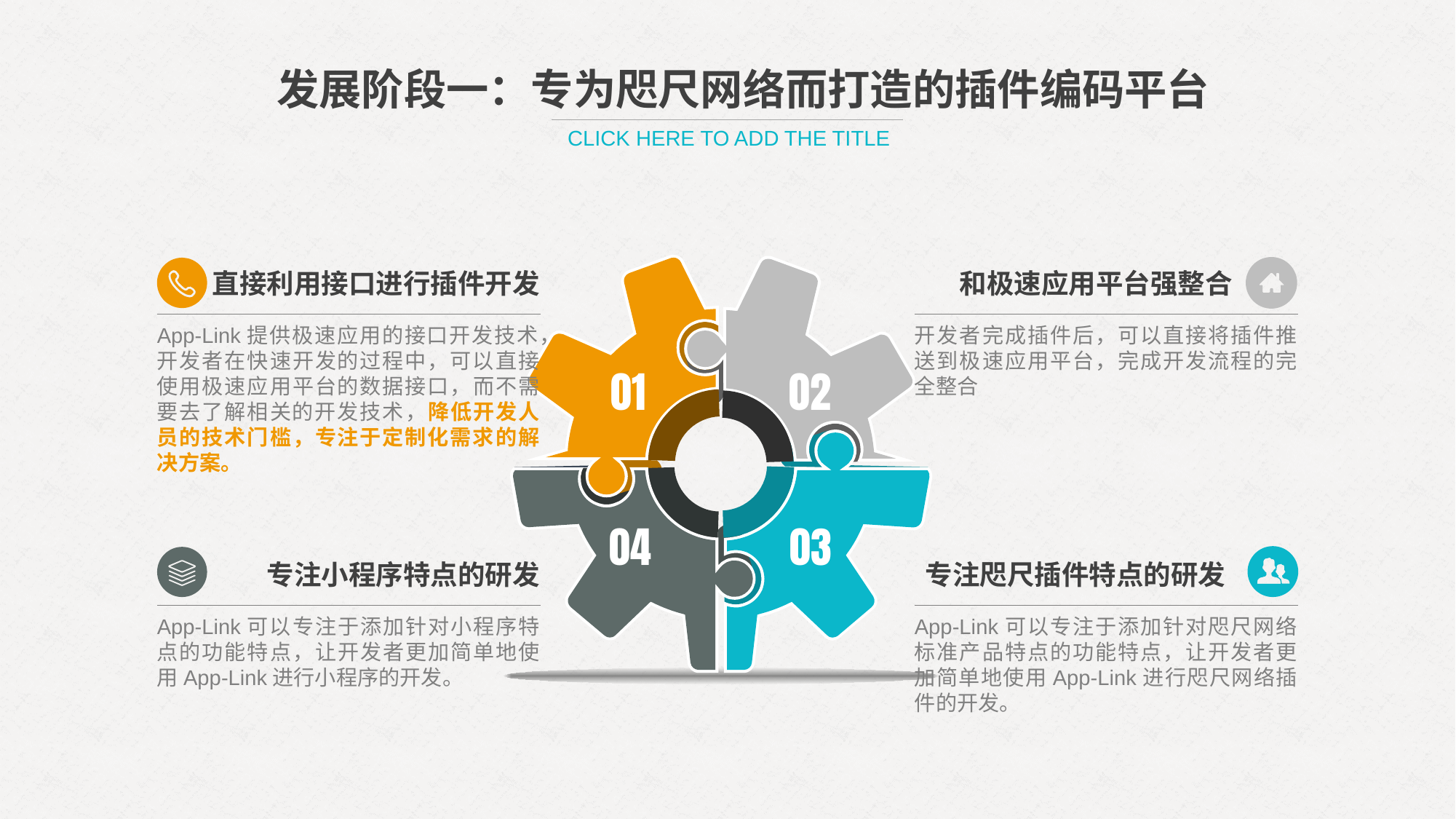

发展阶段一：专为咫尺网络而打造的插件编码平台
CLICK HERE TO ADD THE TITLE

01
02
04
03

直接利用接口进行插件开发
和极速应用平台强整合
App-Link提供极速应用的接口开发技术，开发者在快速开发的过程中，可以直接使用极速应用平台的数据接口，而不需要去了解相关的开发技术，降低开发人员的技术门槛，专注于定制化需求的解决方案。
开发者完成插件后，可以直接将插件推送到极速应用平台，完成开发流程的完全整合

专注小程序特点的研发
专注咫尺插件特点的研发
App-Link可以专注于添加针对小程序特点的功能特点，让开发者更加简单地使用App-Link进行小程序的开发。
App-Link可以专注于添加针对咫尺网络标准产品特点的功能特点，让开发者更加简单地使用App-Link进行咫尺网络插件的开发。